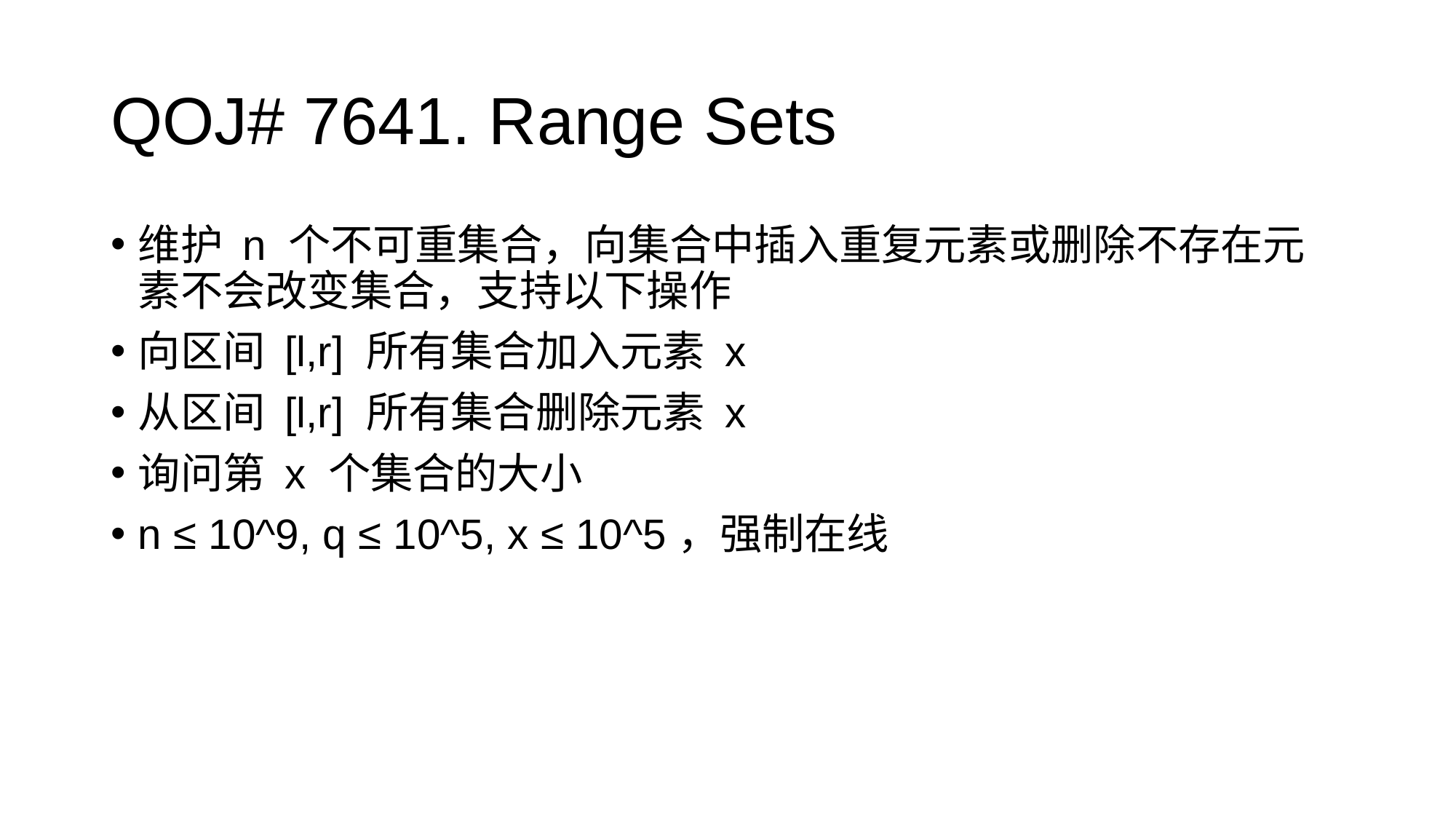

# QOJ# 7641. Range Sets
维护 n 个不可重集合，向集合中插入重复元素或删除不存在元素不会改变集合，支持以下操作
向区间 [l,r] 所有集合加入元素 x
从区间 [l,r] 所有集合删除元素 x
询问第 x 个集合的大小
n ≤ 10^9, q ≤ 10^5, x ≤ 10^5，强制在线